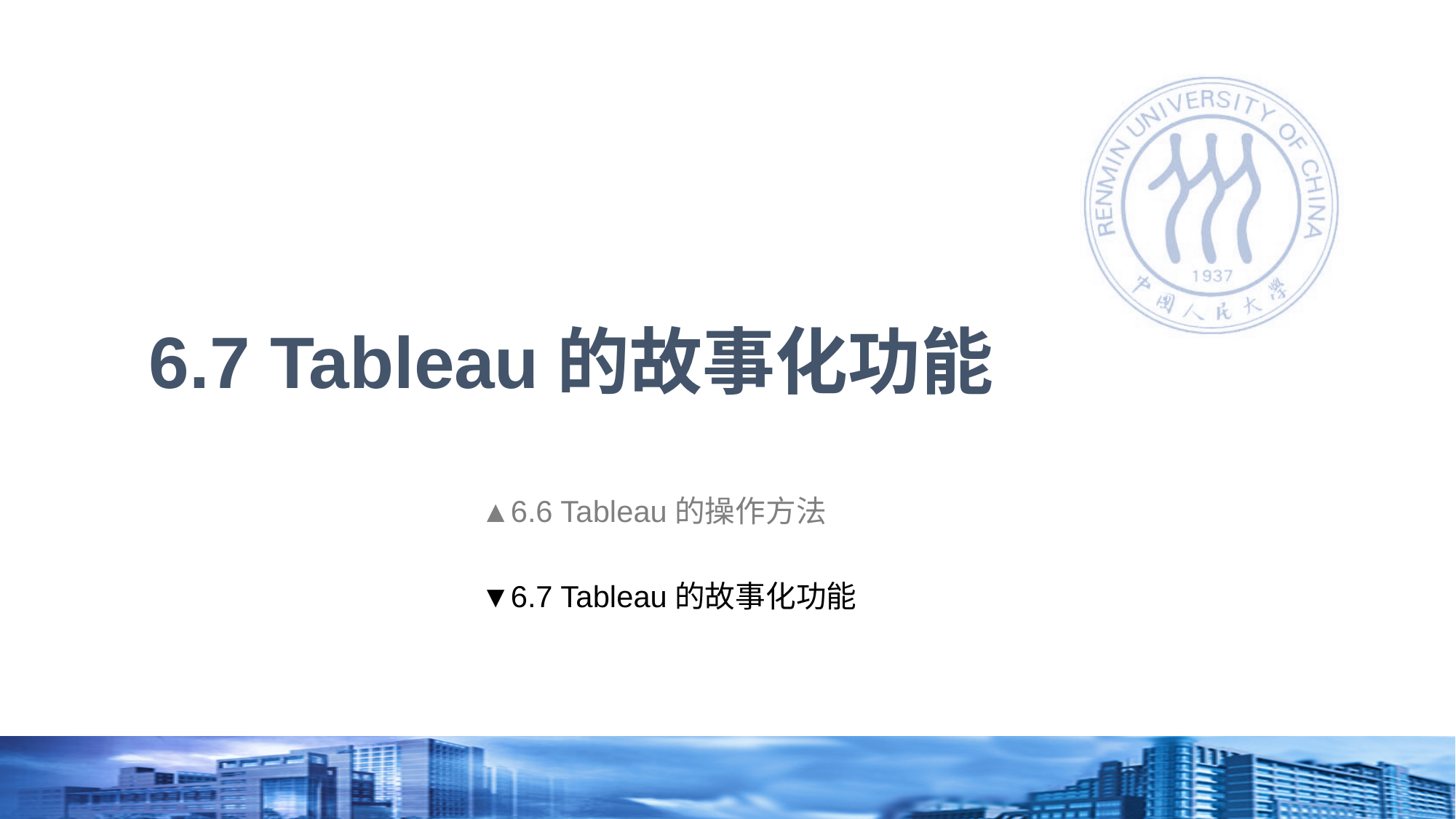

# 6.7 Tableau的故事化功能
▲6.6 Tableau的操作方法

▼6.7 Tableau的故事化功能